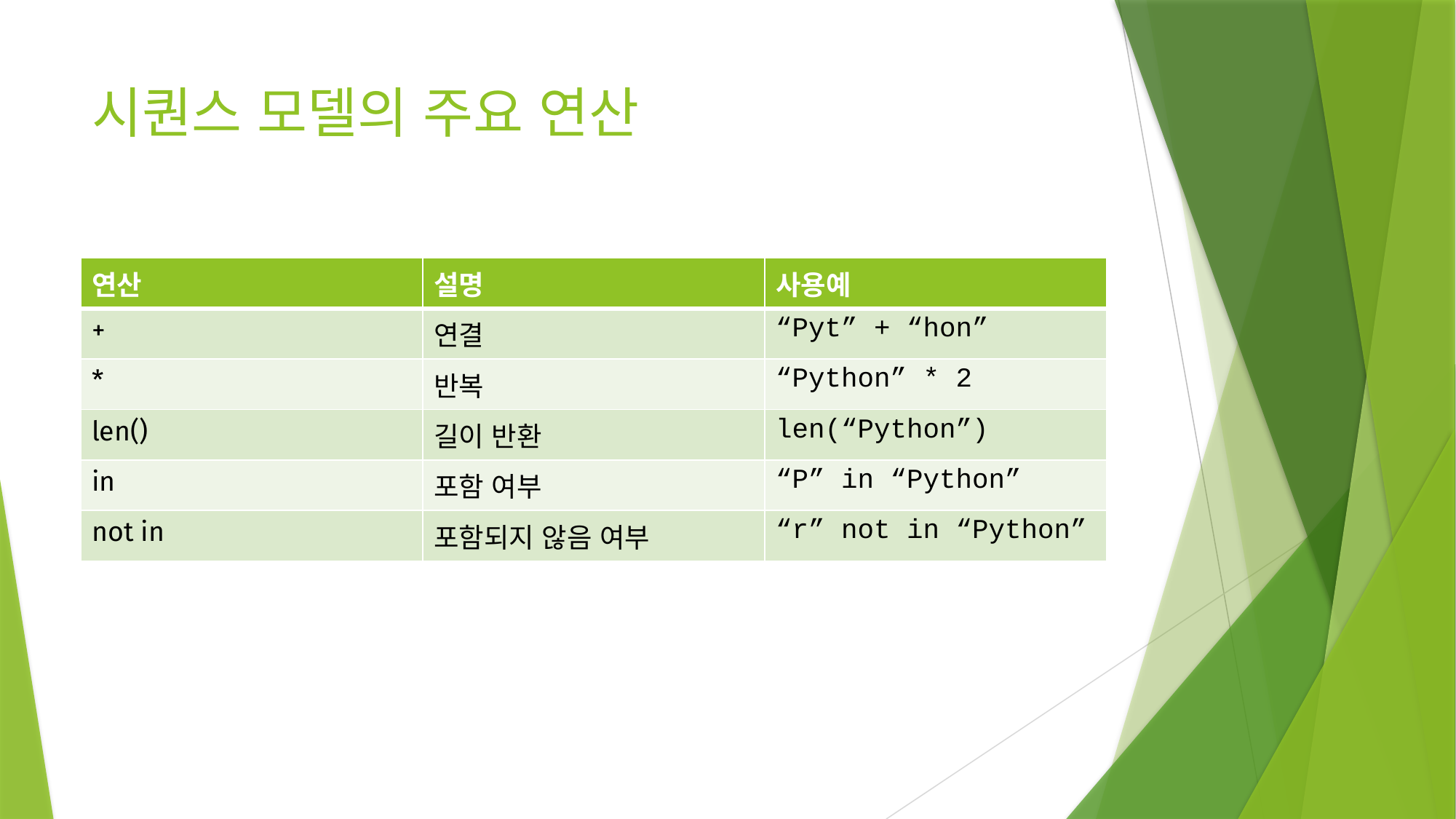

# 시퀀스 모델의 주요 연산
| 연산 | 설명 | 사용예 |
| --- | --- | --- |
| + | 연결 | “Pyt” + “hon” |
| \* | 반복 | “Python” \* 2 |
| len() | 길이 반환 | len(“Python”) |
| in | 포함 여부 | “P” in “Python” |
| not in | 포함되지 않음 여부 | “r” not in “Python” |